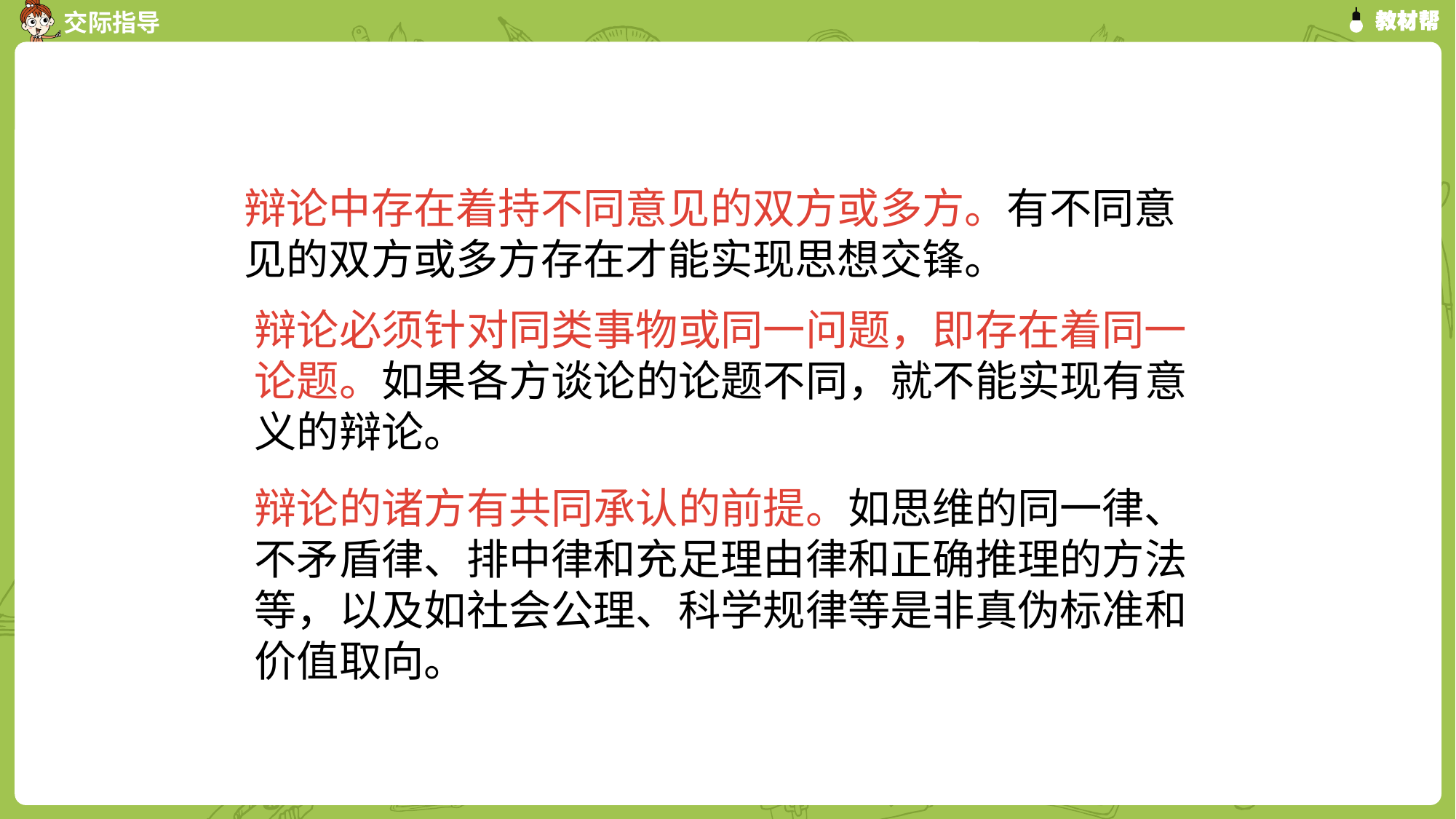

辩论中存在着持不同意见的双方或多方。有不同意见的双方或多方存在才能实现思想交锋。

辩论必须针对同类事物或同一问题，即存在着同一论题。如果各方谈论的论题不同，就不能实现有意义的辩论。
辩论的诸方有共同承认的前提。如思维的同一律、不矛盾律、排中律和充足理由律和正确推理的方法等，以及如社会公理、科学规律等是非真伪标准和价值取向。